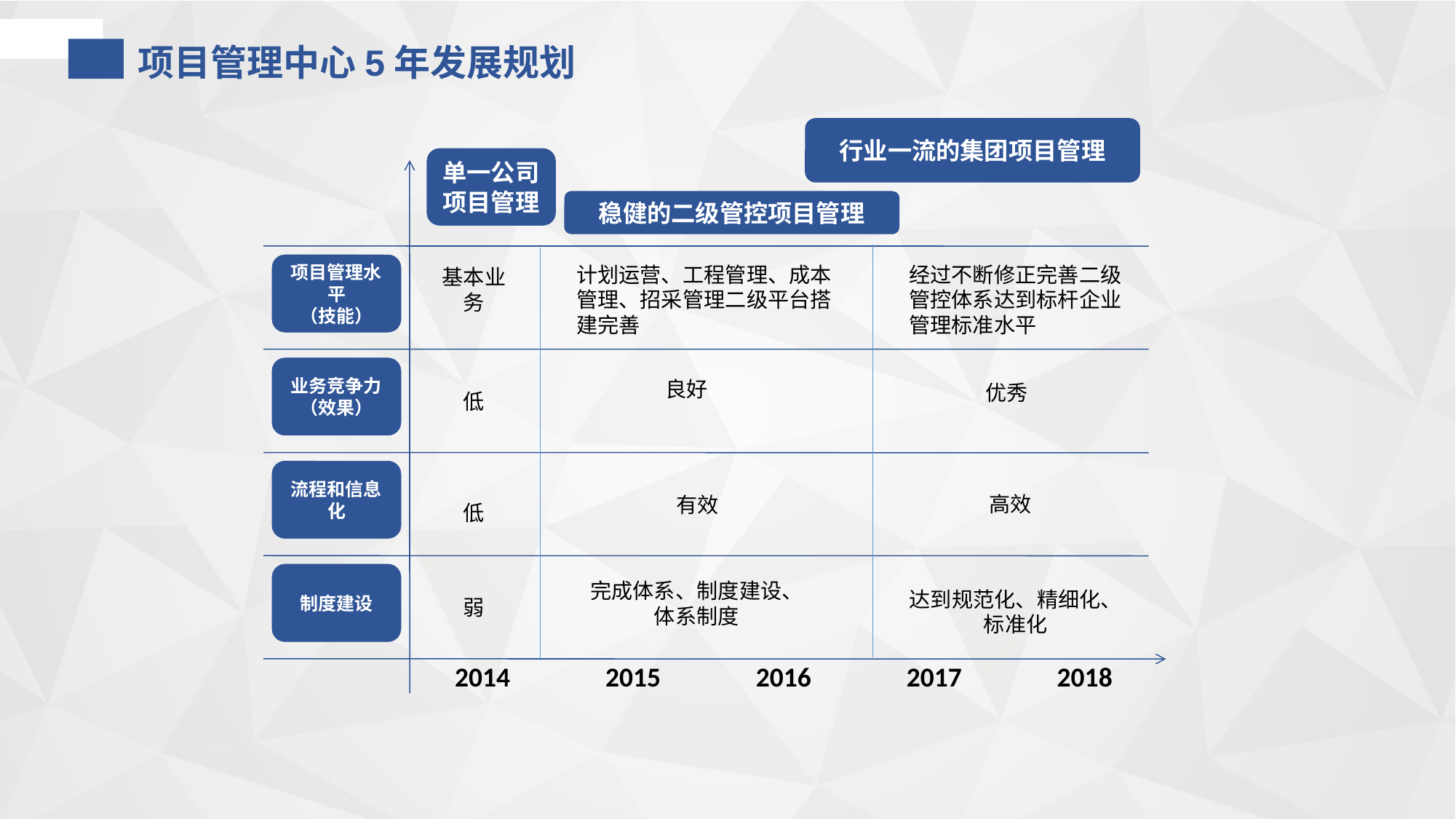

项目管理中心5年发展规划

行业一流的集团项目管理
单一公司项目管理

稳健的二级管控项目管理

项目管理水平
（技能）
经过不断修正完善二级管控体系达到标杆企业管理标准水平
计划运营、工程管理、成本管理、招采管理二级平台搭建完善
基本业务

业务竞争力
（效果）
优秀
低
良好

高效

流程和信息化
有效
低
完成体系、制度建设、体系制度

制度建设
达到规范化、精细化、标准化
弱
2014
2015
2016
2017
2018